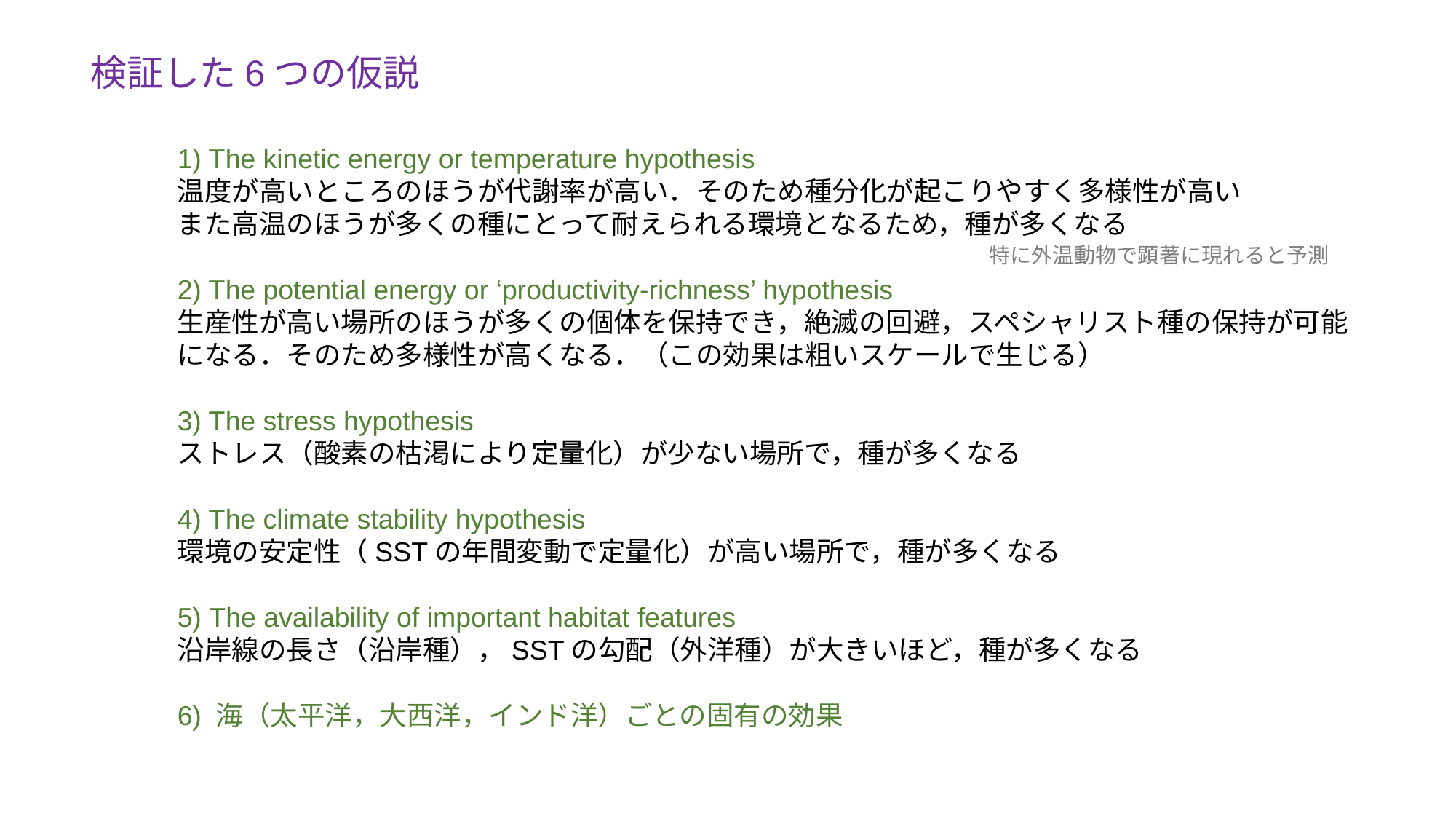

検証した6つの仮説
1) The kinetic energy or temperature hypothesis
温度が高いところのほうが代謝率が高い．そのため種分化が起こりやすく多様性が高い
また高温のほうが多くの種にとって耐えられる環境となるため，種が多くなる

2) The potential energy or ‘productivity-richness’ hypothesis
生産性が高い場所のほうが多くの個体を保持でき，絶滅の回避，スペシャリスト種の保持が可能になる．そのため多様性が高くなる．（この効果は粗いスケールで生じる）

3) The stress hypothesis
ストレス（酸素の枯渇により定量化）が少ない場所で，種が多くなる

4) The climate stability hypothesis
環境の安定性（SSTの年間変動で定量化）が高い場所で，種が多くなる

5) The availability of important habitat features
沿岸線の長さ（沿岸種），SSTの勾配（外洋種）が大きいほど，種が多くなる

6) 海（太平洋，大西洋，インド洋）ごとの固有の効果
特に外温動物で顕著に現れると予測